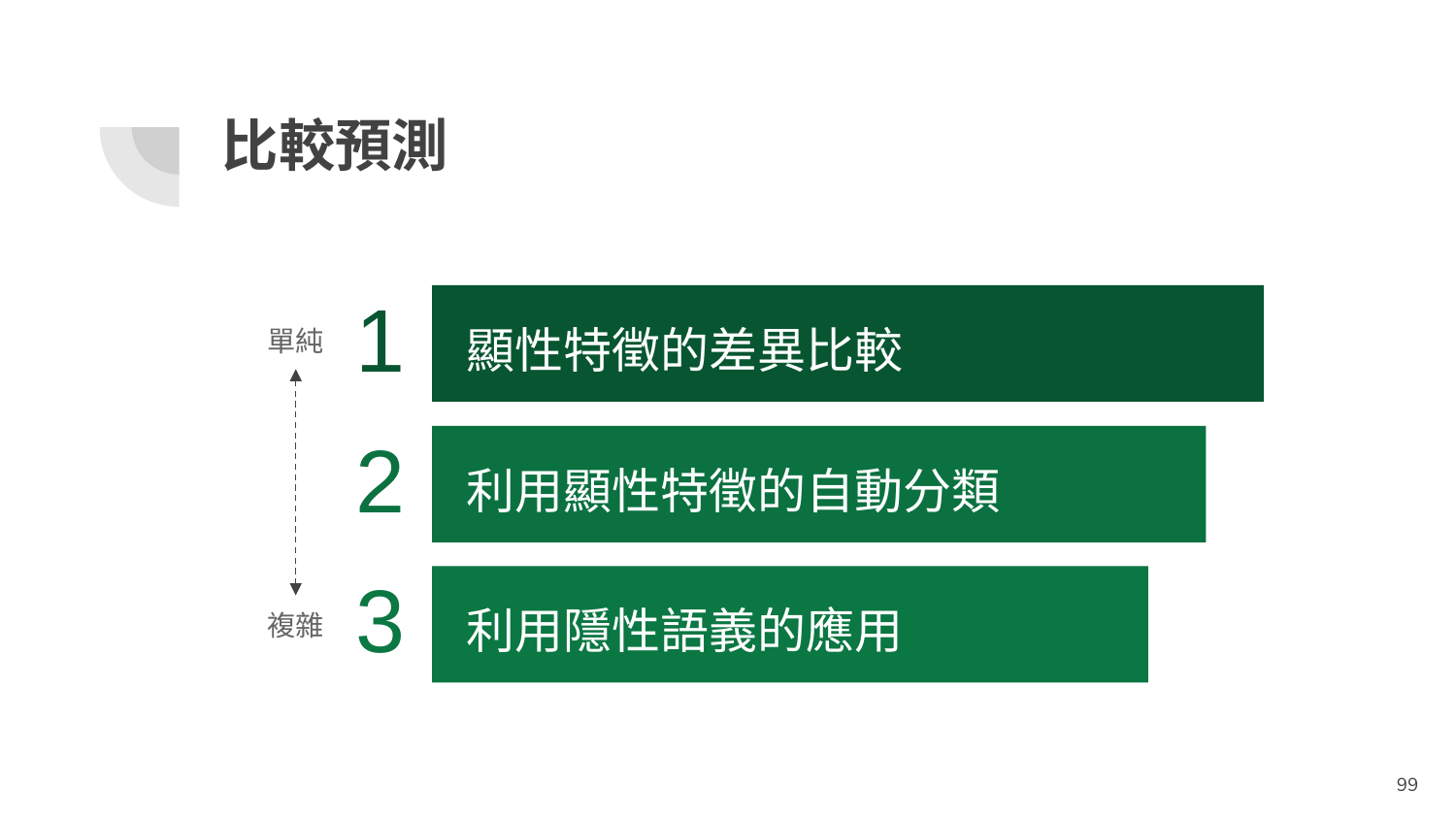

# 比較預測

1
顯性特徵的差異比較
單純

2
利用顯性特徵的自動分類

3
利用隱性語義的應用
複雜
99